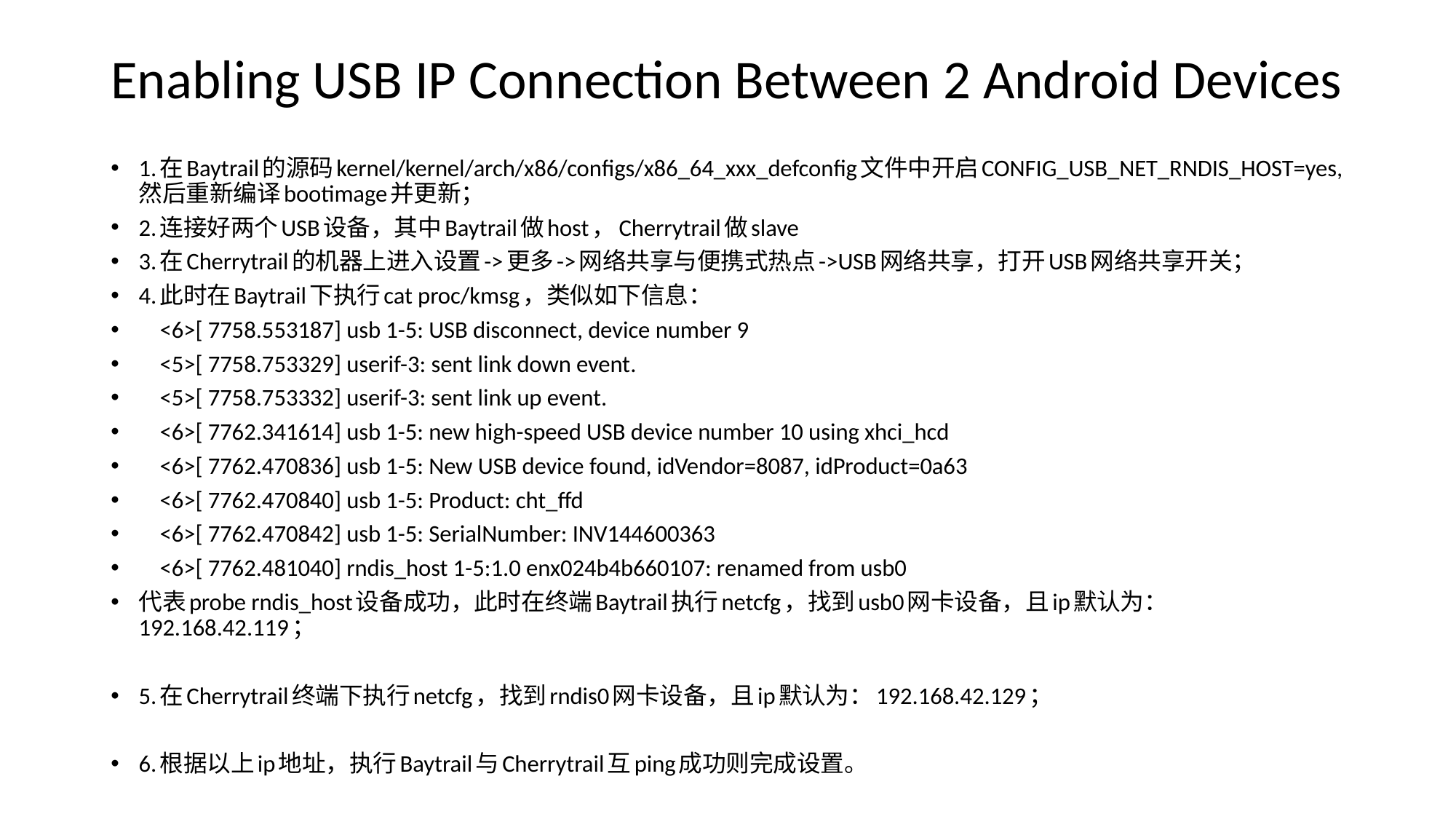

# Enabling USB IP Connection Between 2 Android Devices
1.在Baytrail的源码kernel/kernel/arch/x86/configs/x86_64_xxx_defconfig文件中开启CONFIG_USB_NET_RNDIS_HOST=yes,然后重新编译bootimage并更新；
2.连接好两个USB设备，其中Baytrail做host，Cherrytrail做slave
3.在Cherrytrail的机器上进入设置->更多->网络共享与便携式热点->USB网络共享，打开USB网络共享开关；
4.此时在Baytrail下执行cat proc/kmsg，类似如下信息：
    <6>[ 7758.553187] usb 1-5: USB disconnect, device number 9
    <5>[ 7758.753329] userif-3: sent link down event.
    <5>[ 7758.753332] userif-3: sent link up event.
    <6>[ 7762.341614] usb 1-5: new high-speed USB device number 10 using xhci_hcd
    <6>[ 7762.470836] usb 1-5: New USB device found, idVendor=8087, idProduct=0a63
    <6>[ 7762.470840] usb 1-5: Product: cht_ffd
    <6>[ 7762.470842] usb 1-5: SerialNumber: INV144600363
    <6>[ 7762.481040] rndis_host 1-5:1.0 enx024b4b660107: renamed from usb0
代表probe rndis_host设备成功，此时在终端Baytrail执行netcfg，找到usb0网卡设备，且ip默认为：192.168.42.119；

5.在Cherrytrail终端下执行netcfg，找到rndis0网卡设备，且ip默认为：192.168.42.129；

6.根据以上ip地址，执行Baytrail与Cherrytrail互ping成功则完成设置。